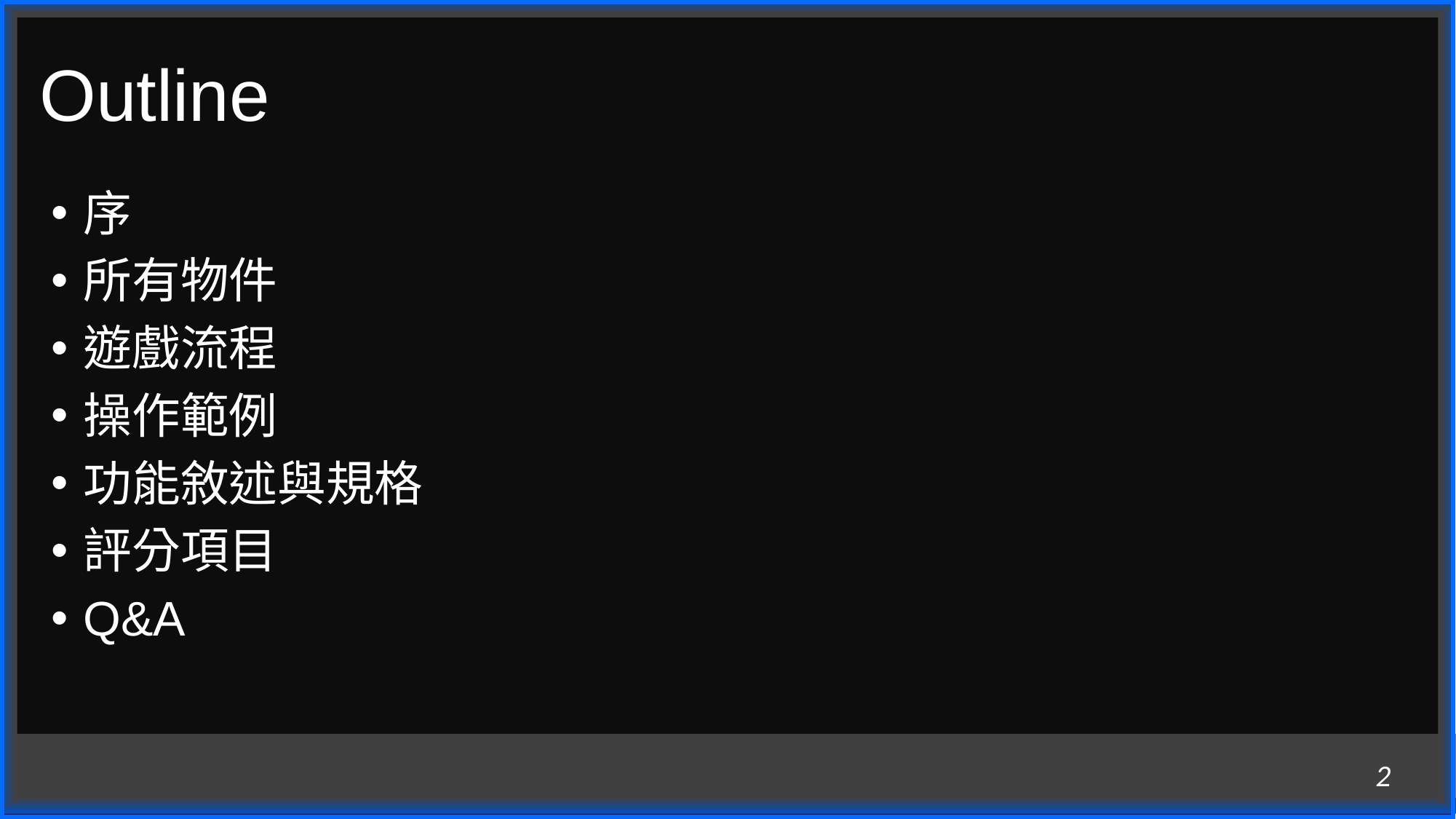

# Outline
序
所有物件
遊戲流程
操作範例
功能敘述與規格
評分項目
Q&A